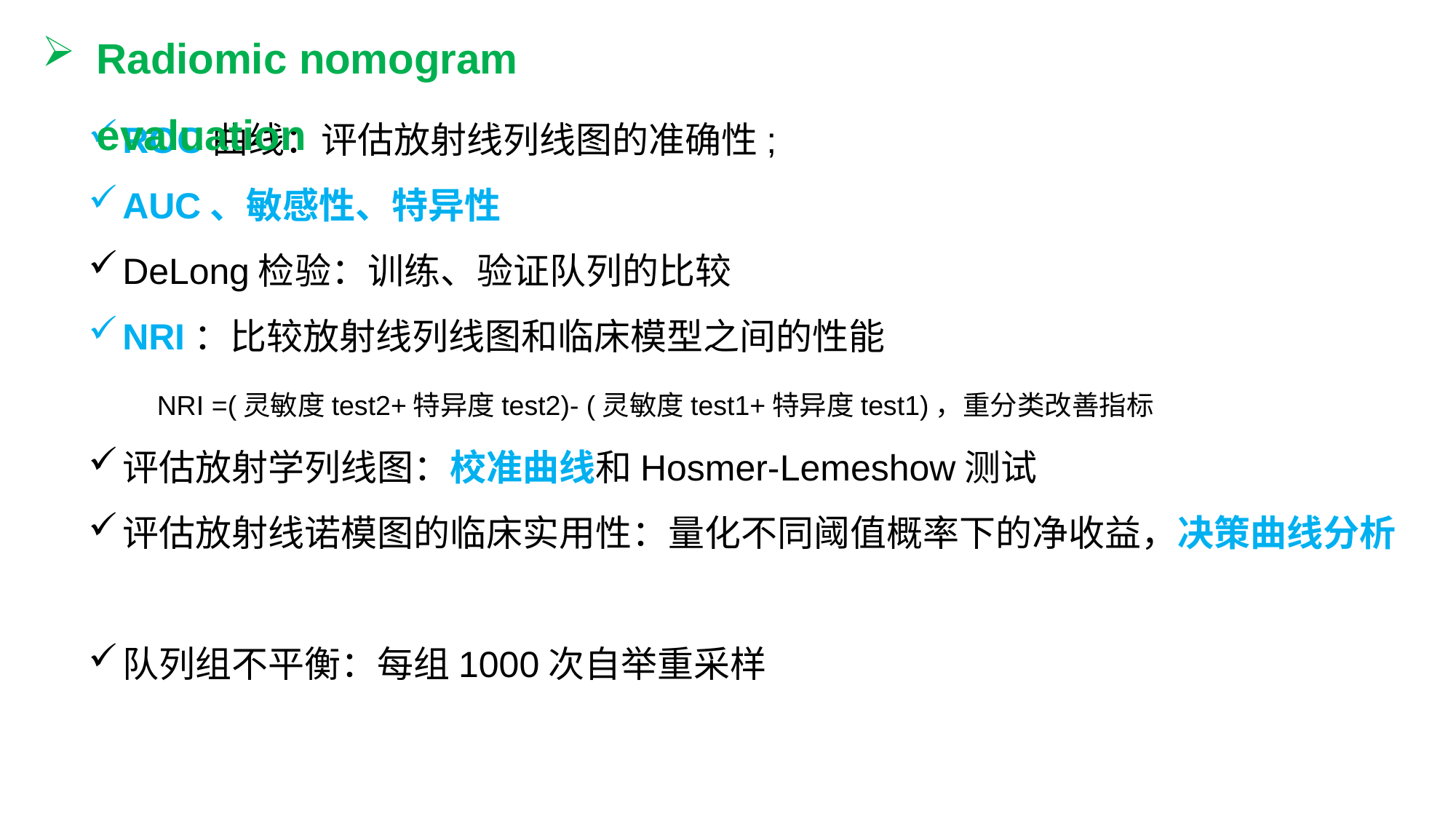

Radiomic nomogram evaluation

ROC曲线：评估放射线列线图的准确性;
AUC、敏感性、特异性
DeLong检验：训练、验证队列的比较
NRI：比较放射线列线图和临床模型之间的性能
       NRI =(灵敏度test2+特异度test2)- (灵敏度test1+特异度test1)，重分类改善指标
评估放射学列线图：校准曲线和Hosmer-Lemeshow测试
评估放射线诺模图的临床实用性：量化不同阈值概率下的净收益，决策曲线分析

队列组不平衡：每组1000次自举重采样